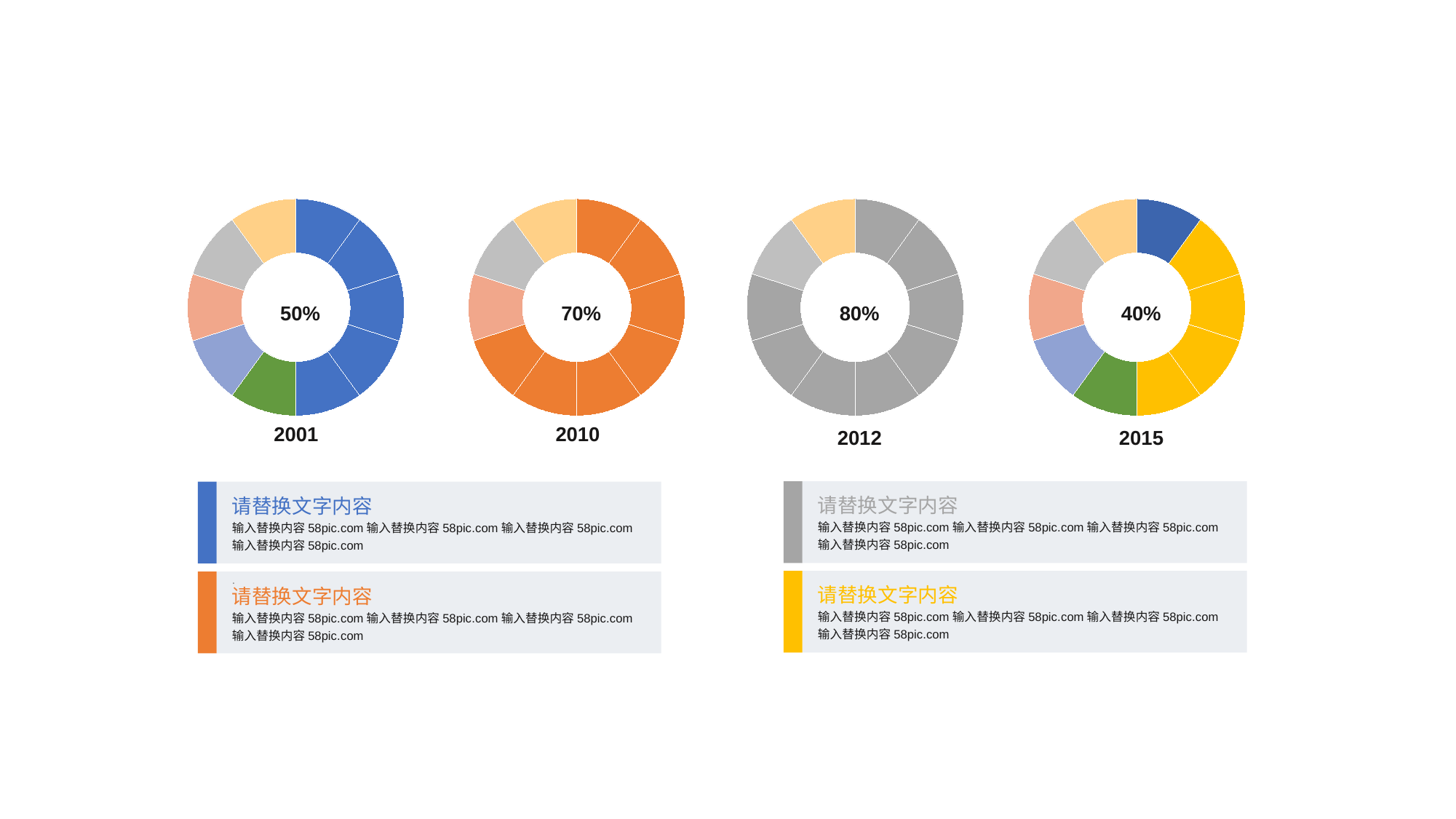

### Chart

| Category |  |
|---|---|

### Chart

| Category |  |
|---|---|

### Chart

| Category |  |
|---|---|

### Chart

| Category |  |
|---|---|
50%
70%
80%
40%
2001
2010
2012
2015

请替换文字内容
输入替换内容58pic.com输入替换内容58pic.com输入替换内容58pic.com输入替换内容58pic.com

请替换文字内容
输入替换内容58pic.com输入替换内容58pic.com输入替换内容58pic.com输入替换内容58pic.com

.

请替换文字内容
输入替换内容58pic.com输入替换内容58pic.com输入替换内容58pic.com输入替换内容58pic.com

请替换文字内容
输入替换内容58pic.com输入替换内容58pic.com输入替换内容58pic.com输入替换内容58pic.com